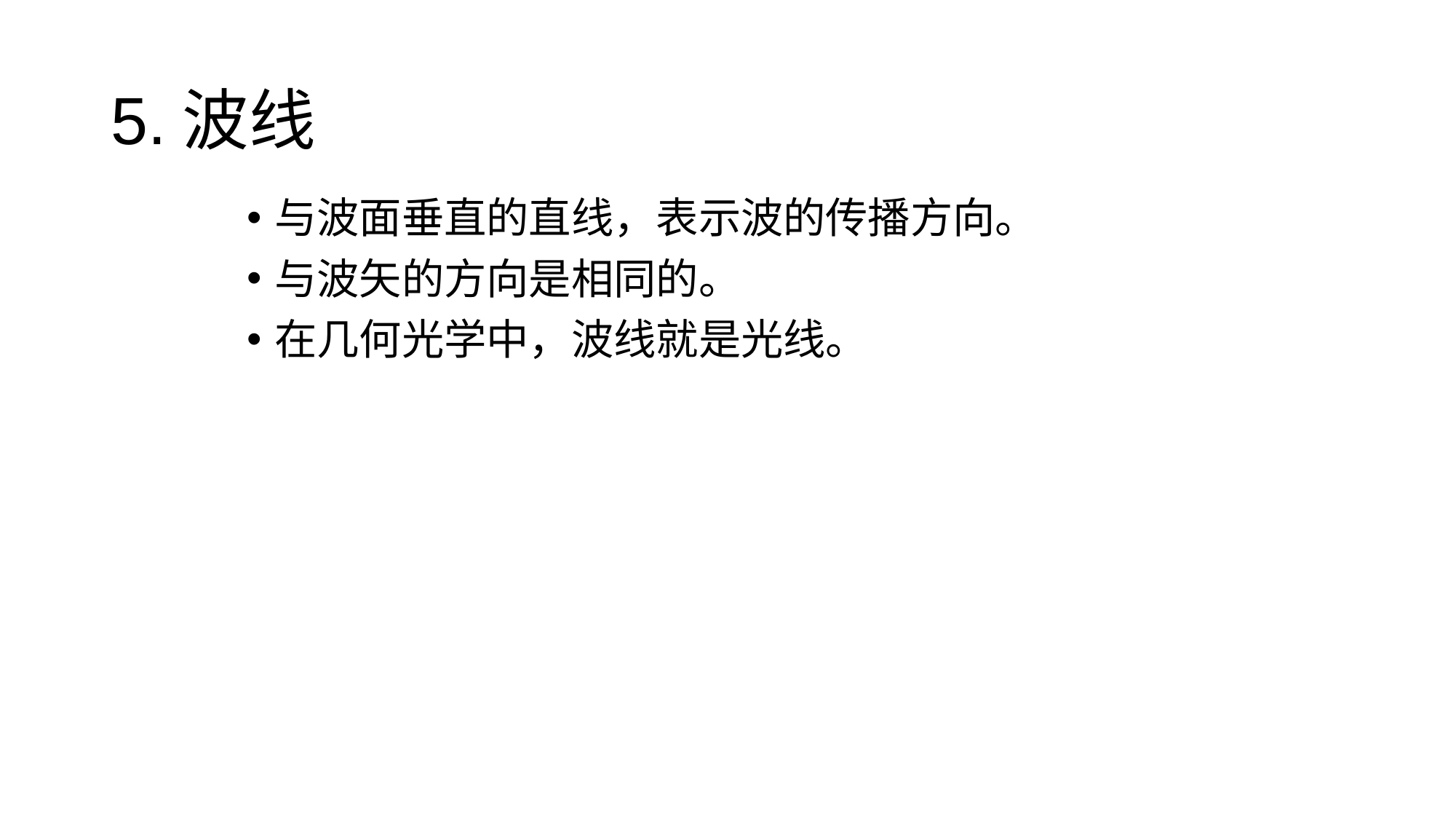

# 5.波线
与波面垂直的直线，表示波的传播方向。
与波矢的方向是相同的。
在几何光学中，波线就是光线。